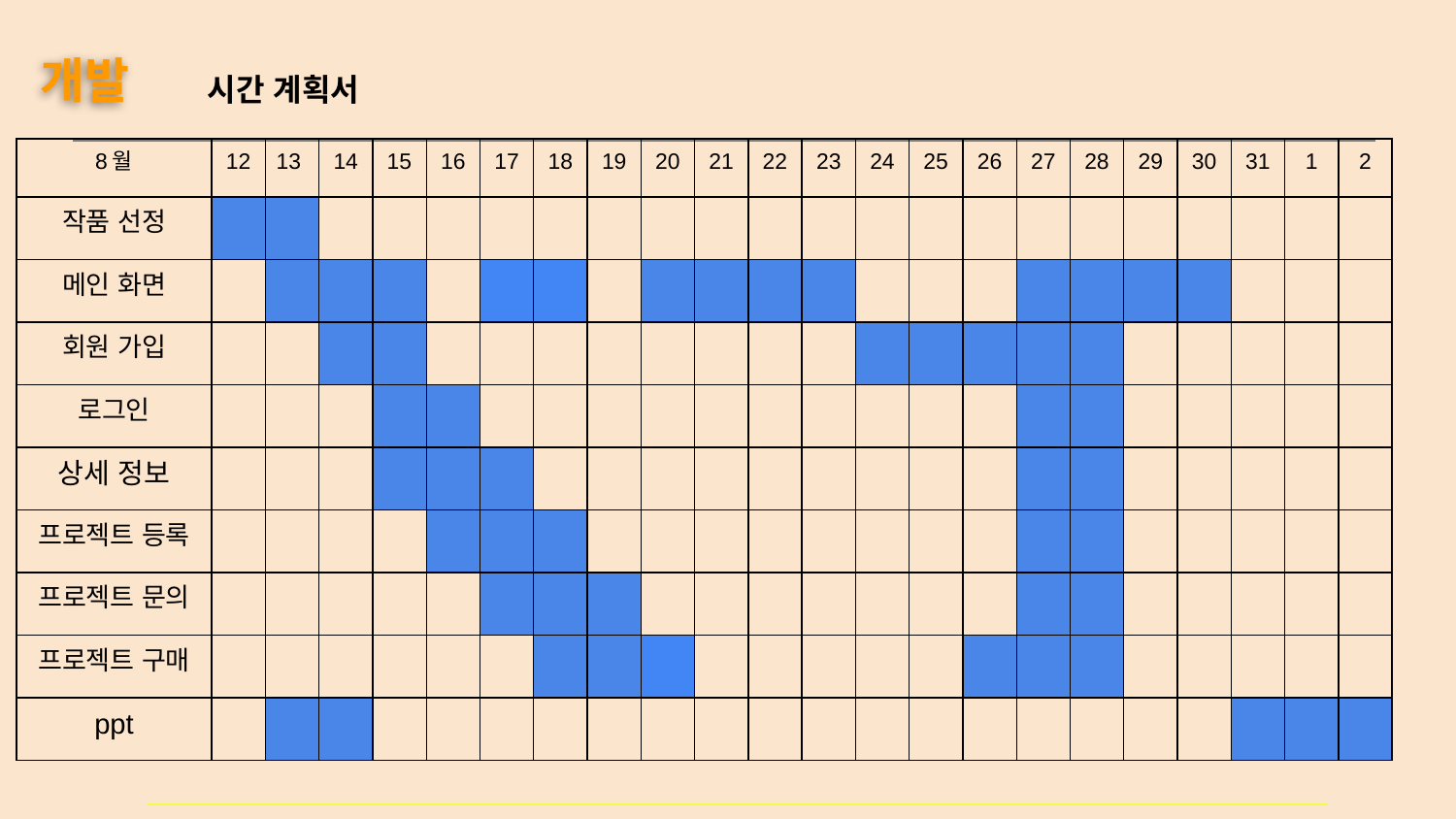

시간 계획서
개발
| 8월 | 12 | 13 | 14 | 15 | 16 | 17 | 18 | 19 | 20 | 21 | 22 | 23 | 24 | 25 | 26 | 27 | 28 | 29 | 30 | 31 | 1 | 2 |
| --- | --- | --- | --- | --- | --- | --- | --- | --- | --- | --- | --- | --- | --- | --- | --- | --- | --- | --- | --- | --- | --- | --- |
| 작품 선정 |  |  |  |  |  |  |  |  |  |  |  |  |  |  |  |  |  |  |  |  |  |  |
| 메인 화면 |  |  |  |  |  |  |  |  |  |  |  |  |  |  |  |  |  |  |  |  |  |  |
| 회원 가입 |  |  |  |  |  |  |  |  |  |  |  |  |  |  |  |  |  |  |  |  |  |  |
| 로그인 |  |  |  |  |  |  |  |  |  |  |  |  |  |  |  |  |  |  |  |  |  |  |
| 상세 정보 |  |  |  |  |  |  |  |  |  |  |  |  |  |  |  |  |  |  |  |  |  |  |
| 프로젝트 등록 |  |  |  |  |  |  |  |  |  |  |  |  |  |  |  |  |  |  |  |  |  |  |
| 프로젝트 문의 |  |  |  |  |  |  |  |  |  |  |  |  |  |  |  |  |  |  |  |  |  |  |
| 프로젝트 구매 |  |  |  |  |  |  |  |  |  |  |  |  |  |  |  |  |  |  |  |  |  |  |
| ppt |  |  |  |  |  |  |  |  |  |  |  |  |  |  |  |  |  |  |  |  |  |  |